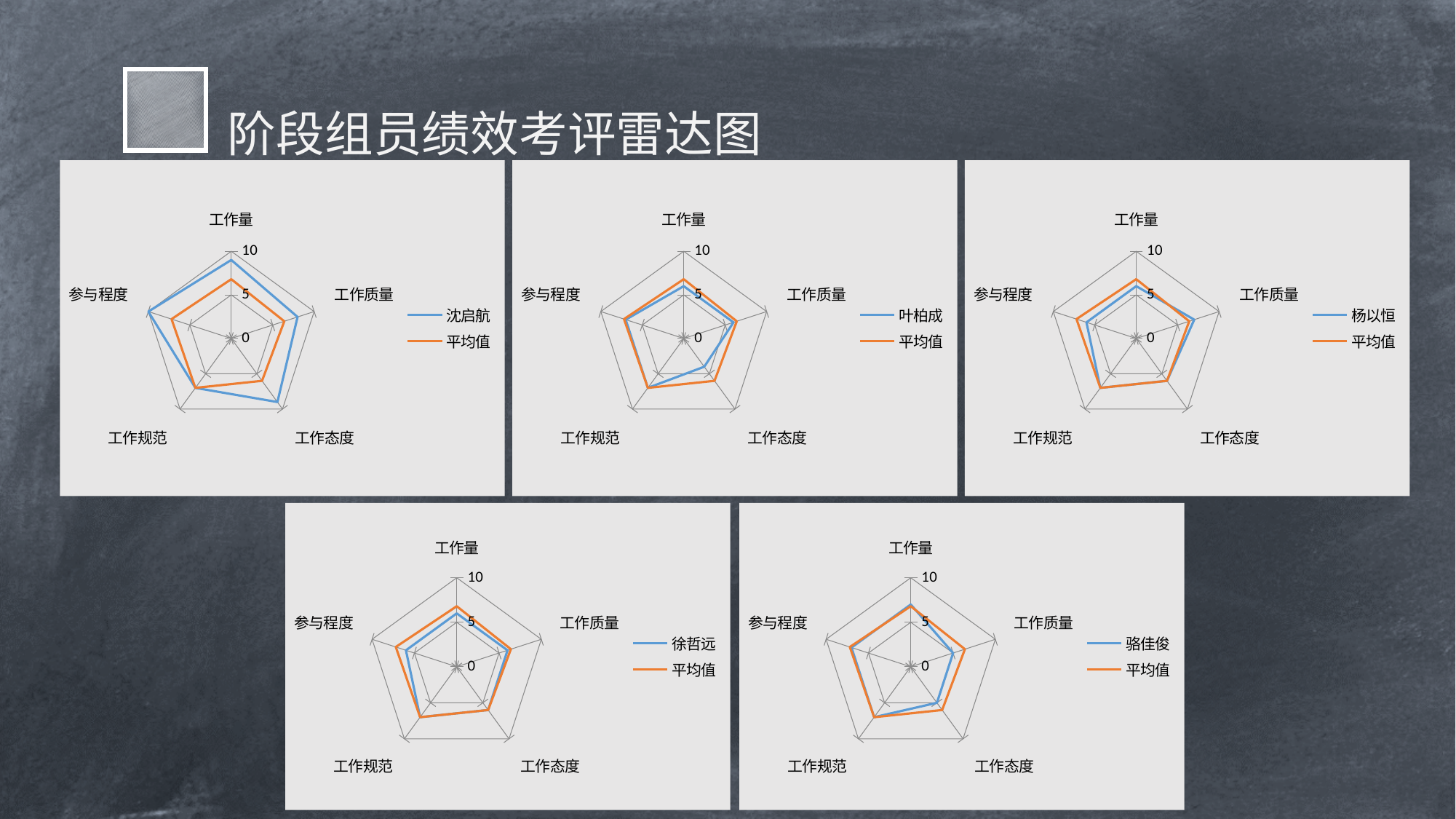

阶段组员绩效考评雷达图

### Chart

| Category | 沈启航 | 平均值 |
|---|---|---|
| 工作量 | 9.0 | 6.8 |
| 工作质量 | 8.0 | 6.4 |
| 工作态度 | 9.0 | 6.0 |
| 工作规范 | 7.0 | 7.0 |
| 参与程度 | 10.0 | 7.2 |

### Chart

| Category | 叶柏成 | 平均值 |
|---|---|---|
| 工作量 | 6.0 | 6.8 |
| 工作质量 | 6.0 | 6.4 |
| 工作态度 | 4.0 | 6.0 |
| 工作规范 | 7.0 | 7.0 |
| 参与程度 | 7.0 | 7.2 |

### Chart

| Category | 杨以恒 | 平均值 |
|---|---|---|
| 工作量 | 6.0 | 6.8 |
| 工作质量 | 7.0 | 6.4 |
| 工作态度 | 6.0 | 6.0 |
| 工作规范 | 7.0 | 7.0 |
| 参与程度 | 6.0 | 7.2 |

### Chart

| Category | 骆佳俊 | 平均值 |
|---|---|---|
| 工作量 | 7.0 | 6.8 |
| 工作质量 | 5.0 | 6.4 |
| 工作态度 | 5.0 | 6.0 |
| 工作规范 | 7.0 | 7.0 |
| 参与程度 | 7.0 | 7.2 |

### Chart

| Category | 徐哲远 | 平均值 |
|---|---|---|
| 工作量 | 6.0 | 6.8 |
| 工作质量 | 6.0 | 6.4 |
| 工作态度 | 6.0 | 6.0 |
| 工作规范 | 7.0 | 7.0 |
| 参与程度 | 6.0 | 7.2 |